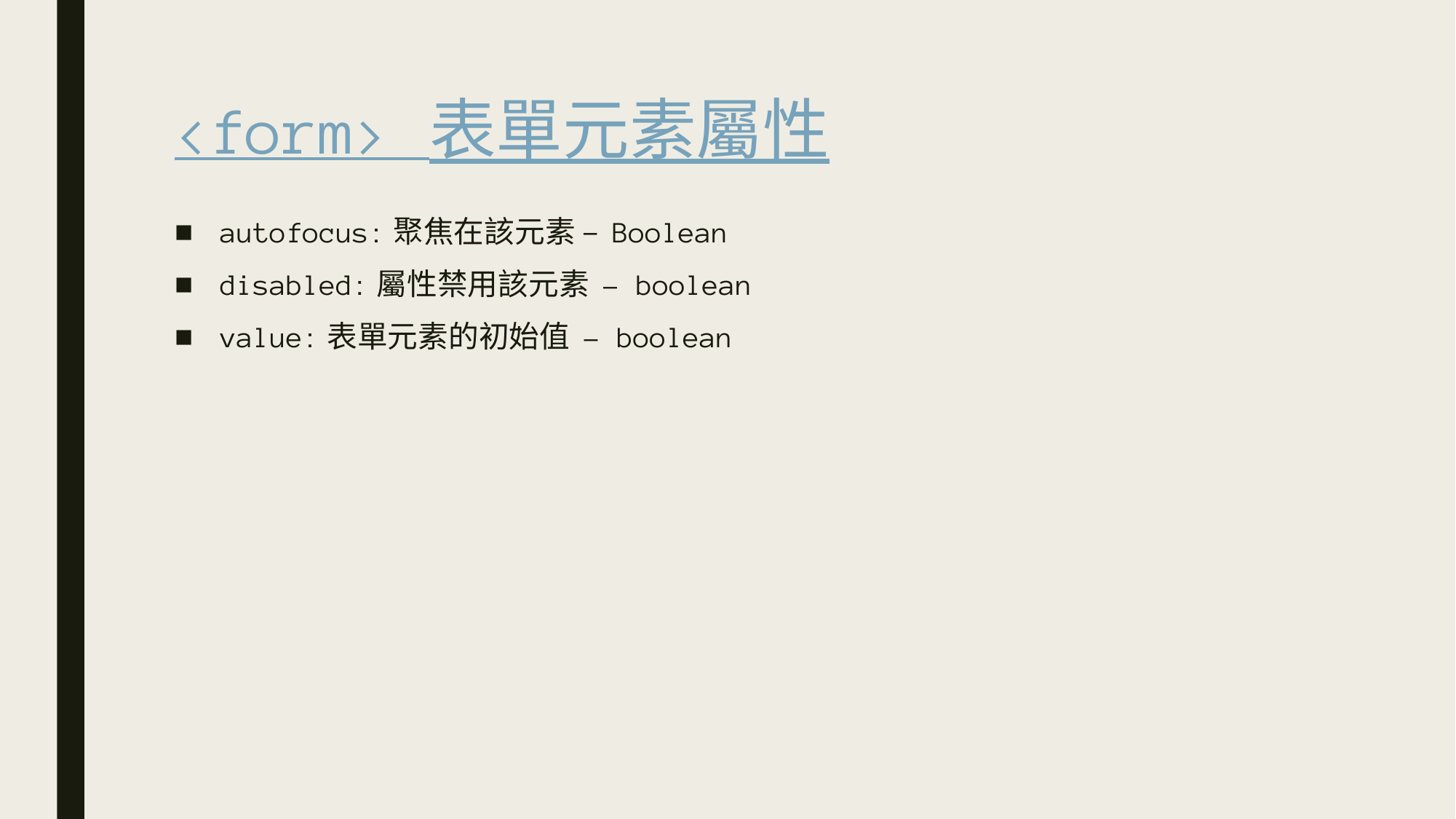

# <form> 表單元素屬性
autofocus:聚焦在該元素 – Boolean
disabled:屬性禁用該元素 - boolean
value:表單元素的初始值 - boolean